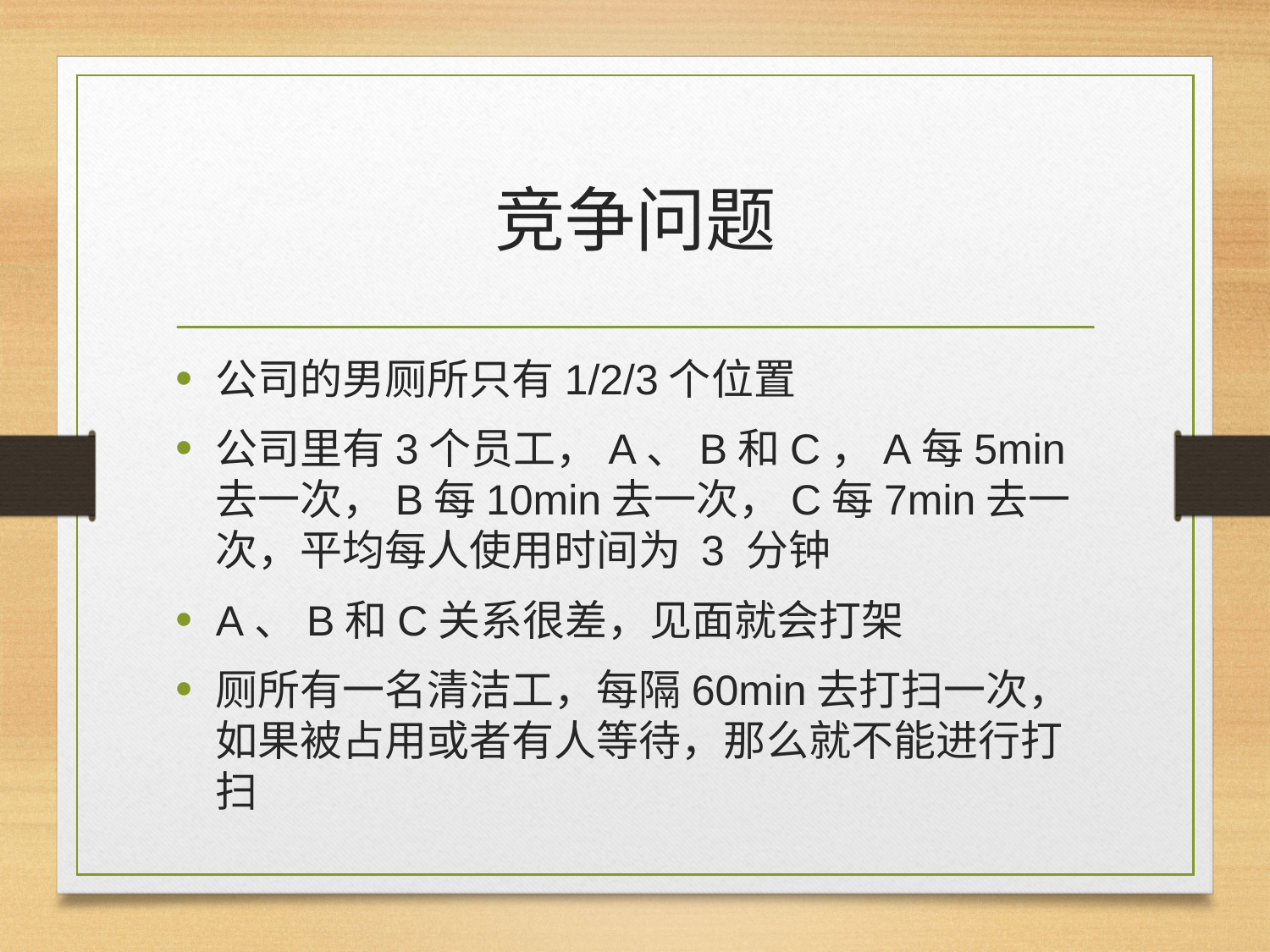

# 竞争问题
公司的男厕所只有1/2/3个位置
公司里有3个员工，A、B和C，A每5min去一次，B每10min去一次，C每7min去一次，平均每人使用时间为 3 分钟
A、B和C关系很差，见面就会打架
厕所有一名清洁工，每隔60min去打扫一次，如果被占用或者有人等待，那么就不能进行打扫